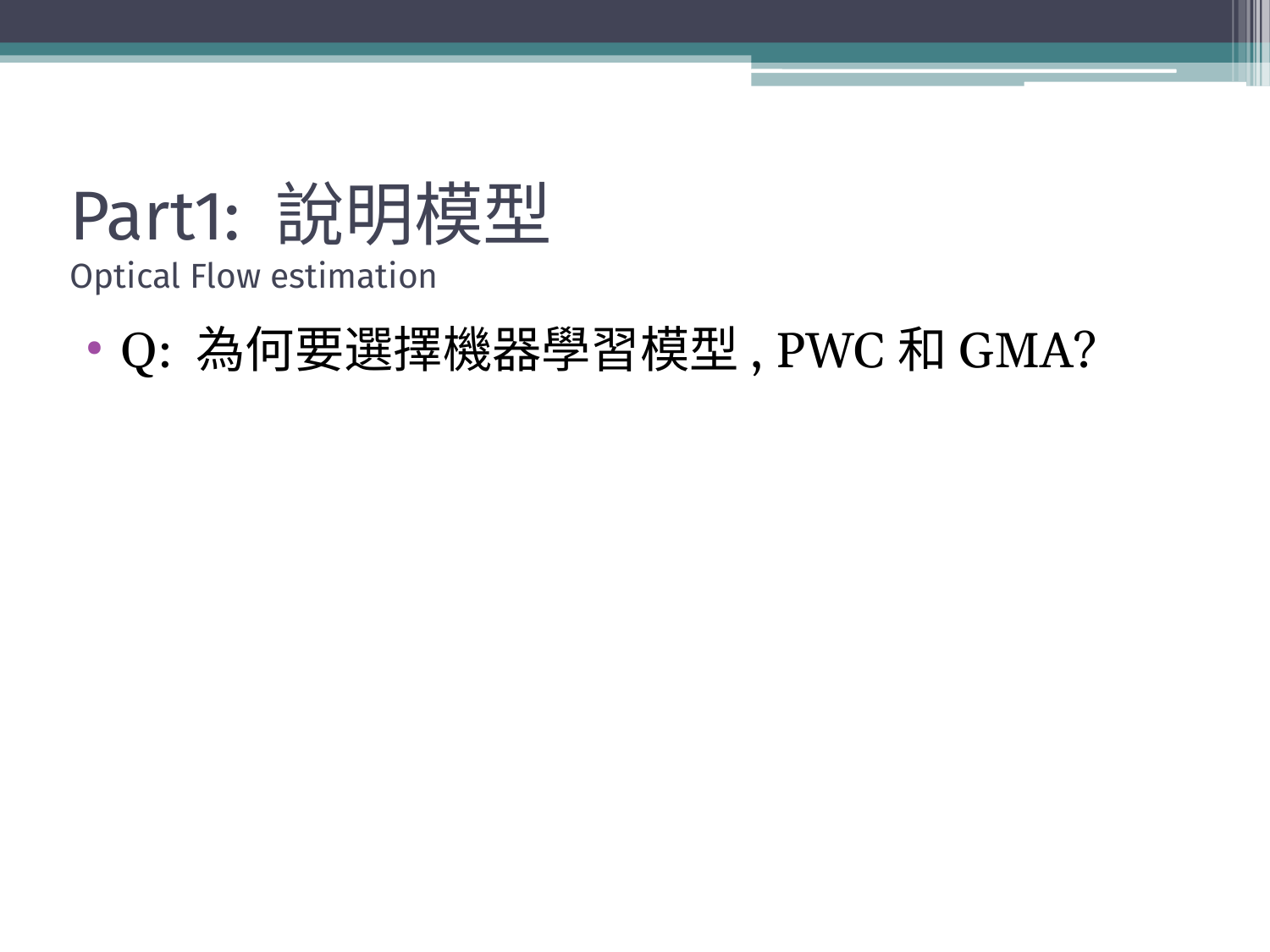

3
# Part1: 說明模型 Optical Flow estimation
Q: 為何要選擇機器學習模型, PWC和GMA?